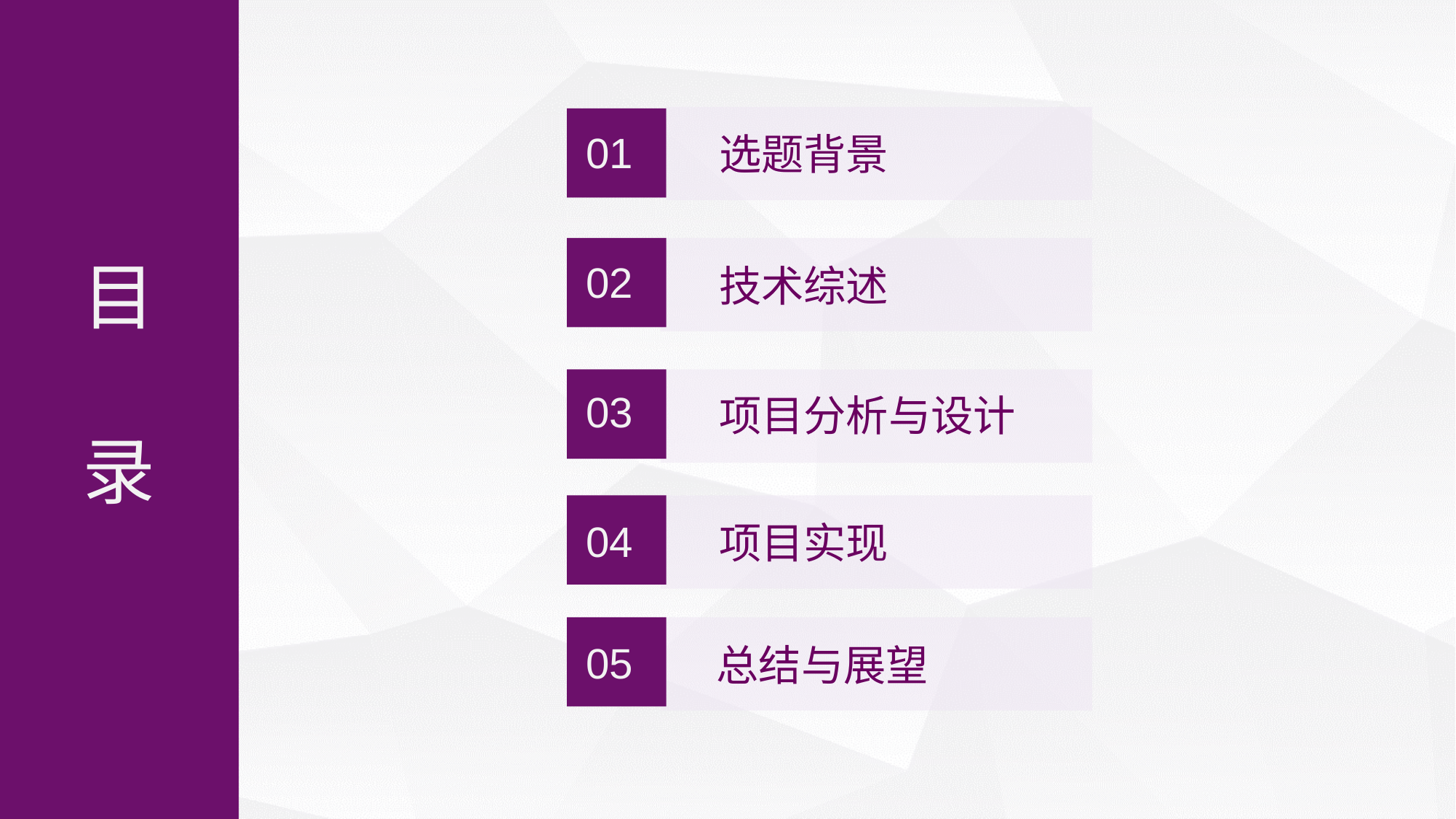

01
选题背景

02
技术综述

03
项目分析与设计

04
项目实现

05
总结与展望
目

录